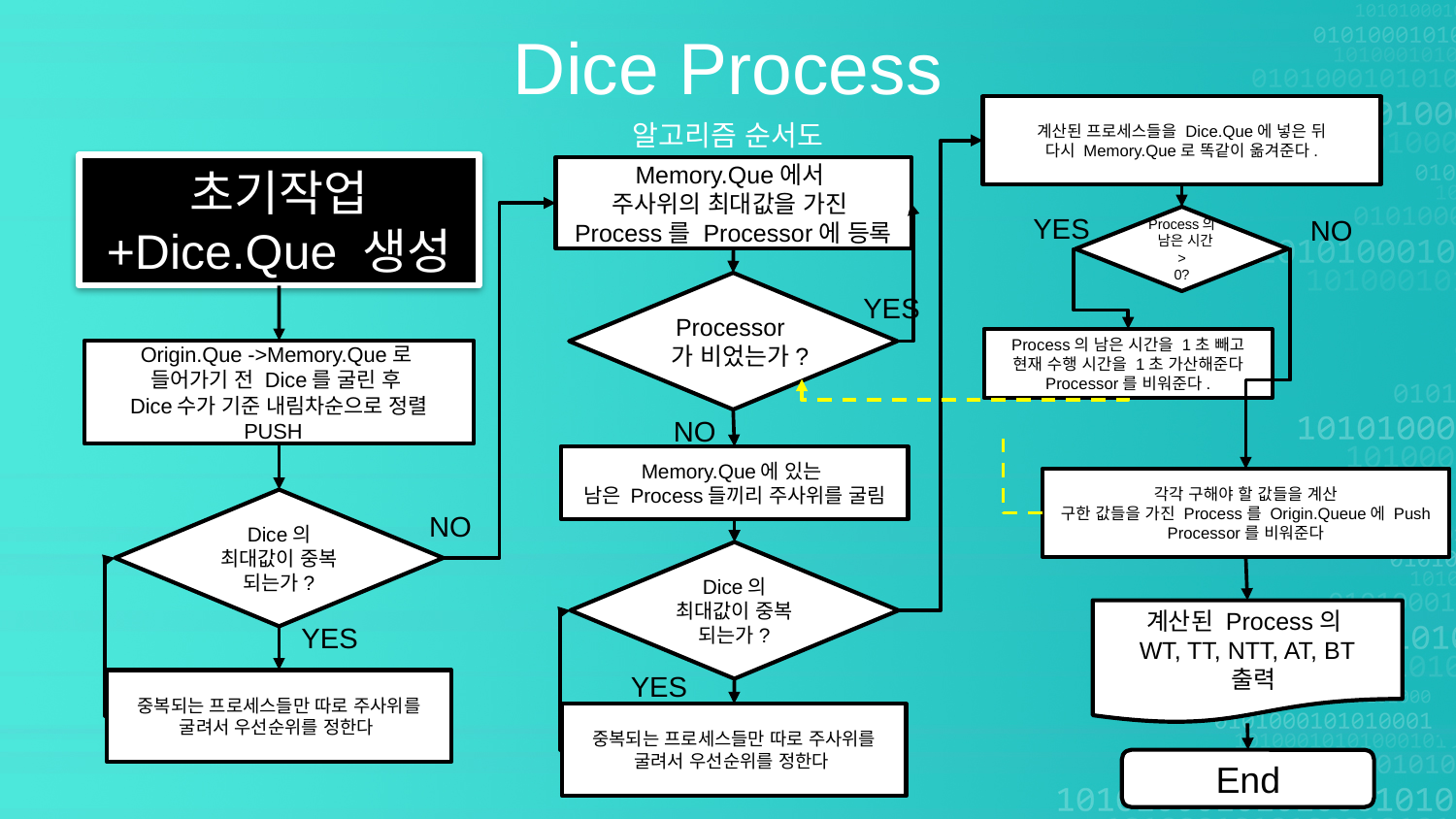

Dice Process
계산된 프로세스들을 Dice.Que에 넣은 뒤
다시 Memory.Que로 똑같이 옮겨준다.
알고리즘 순서도
초기작업
+Dice.Que 생성
Memory.Que에서
주사위의 최대값을 가진
Process를 Processor에 등록
YES
NO
Process의
 남은 시간
>
0?
Processor가 비었는가?
YES
Process의 남은 시간을 1초 빼고
현재 수행 시간을 1초 가산해준다
Processor를 비워준다.
Origin.Que ->Memory.Que로
들어가기 전 Dice를 굴린 후
Dice수가 기준 내림차순으로 정렬 PUSH
NO
Memory.Que에 있는
남은 Process들끼리 주사위를 굴림
각각 구해야 할 값들을 계산
구한 값들을 가진 Process를 Origin.Queue에 Push
Processor를 비워준다
Dice의 최대값이 중복 되는가?
NO
Dice의 최대값이 중복 되는가?
계산된 Process의
WT, TT, NTT, AT, BT
 출력
YES
YES
중복되는 프로세스들만 따로 주사위를 굴려서 우선순위를 정한다
중복되는 프로세스들만 따로 주사위를 굴려서 우선순위를 정한다
End